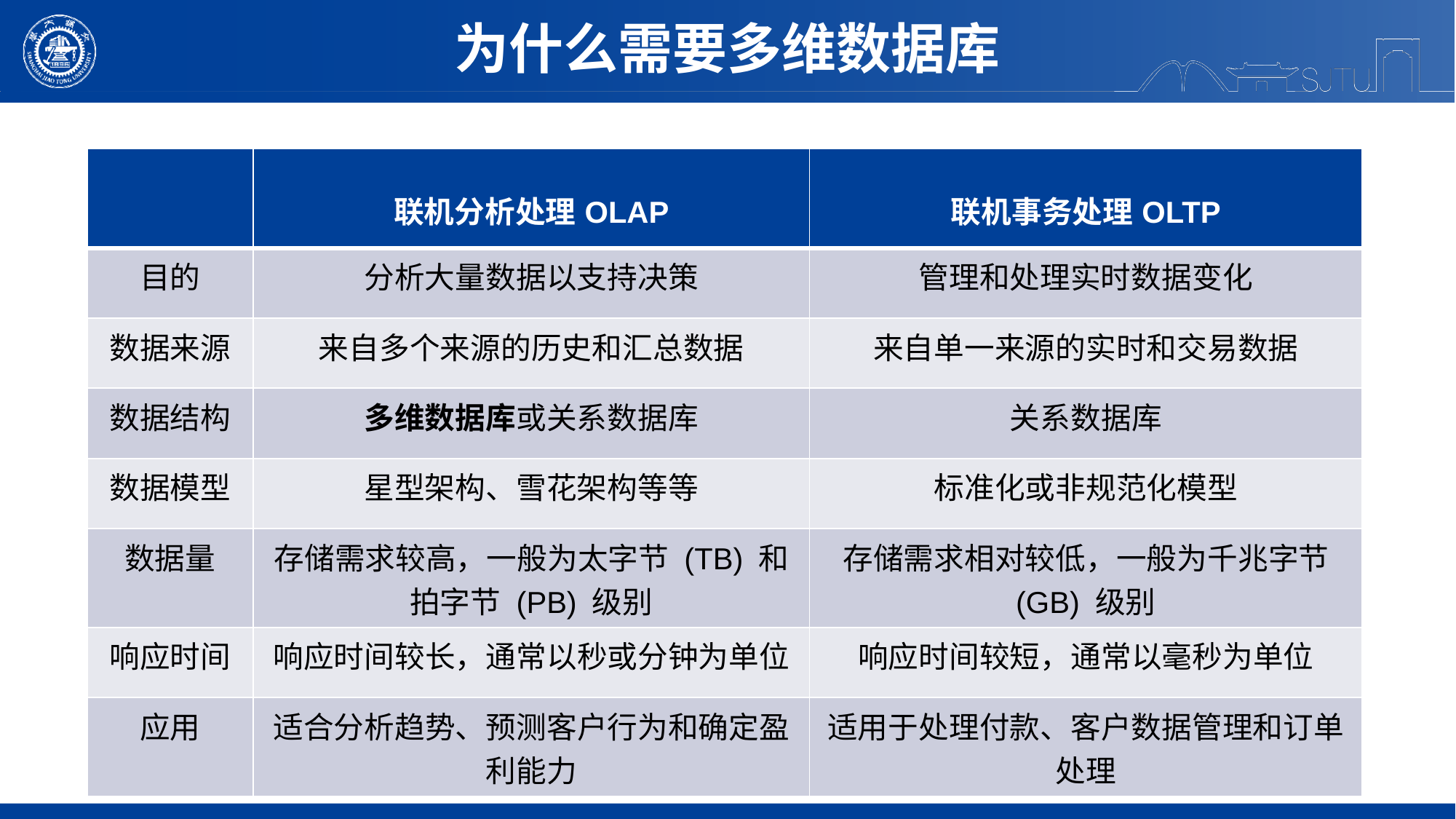

为什么需要多维数据库
|  | 联机分析处理OLAP | 联机事务处理OLTP |
| --- | --- | --- |
| 目的 | 分析大量数据以支持决策 | 管理和处理实时数据变化 |
| 数据来源 | 来自多个来源的历史和汇总数据 | 来自单一来源的实时和交易数据 |
| 数据结构 | 多维数据库或关系数据库 | 关系数据库 |
| 数据模型 | 星型架构、雪花架构等等 | 标准化或非规范化模型 |
| 数据量 | 存储需求较高，一般为太字节 (TB) 和拍字节 (PB) 级别 | 存储需求相对较低，一般为千兆字节 (GB) 级别 |
| 响应时间 | 响应时间较长，通常以秒或分钟为单位 | 响应时间较短，通常以毫秒为单位 |
| 应用 | 适合分析趋势、预测客户行为和确定盈利能力 | 适用于处理付款、客户数据管理和订单处理 |